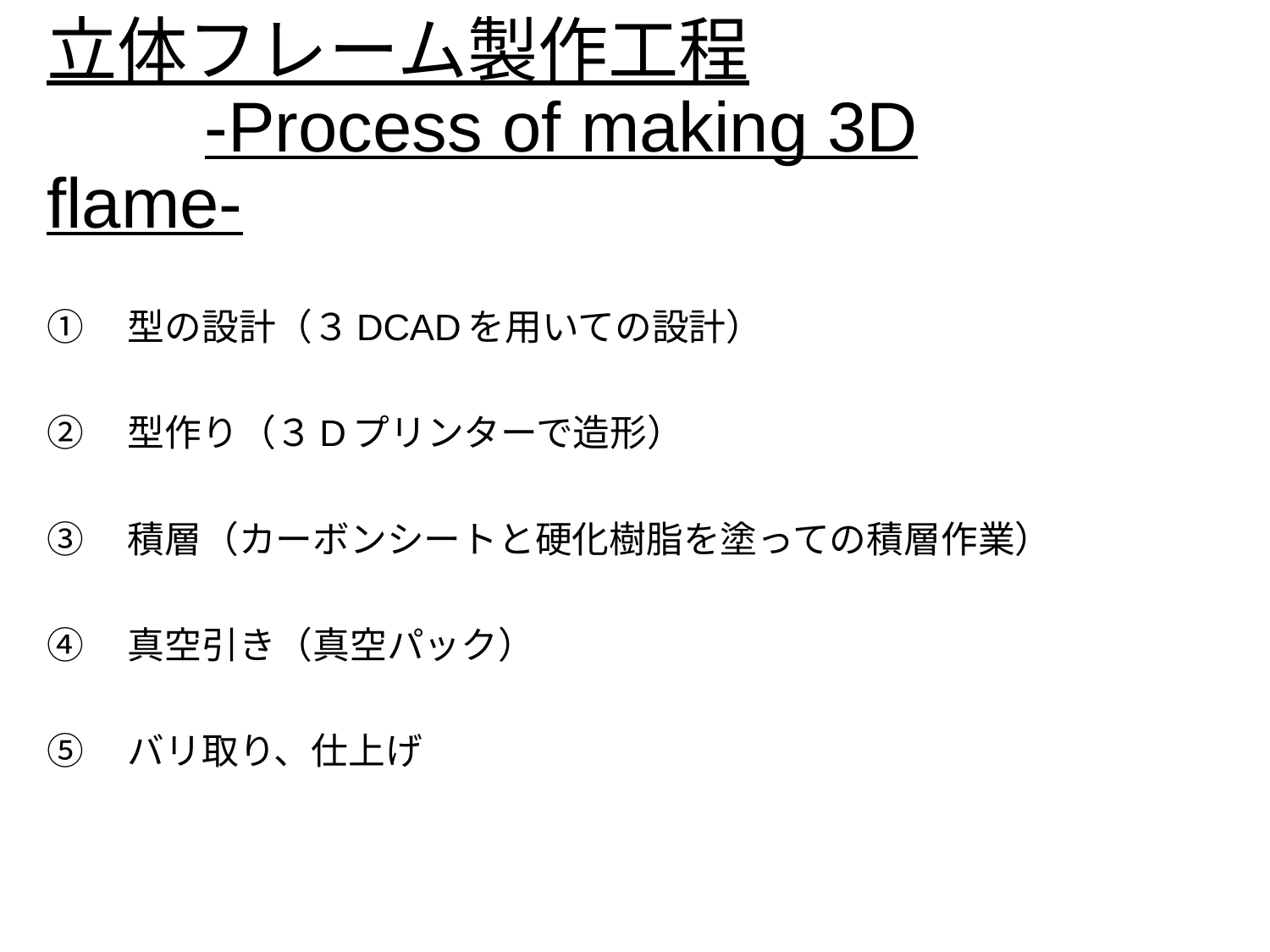

# 立体フレーム製作工程 　　-Process of making 3D flame-

①　型の設計（３DCADを用いての設計）

②　型作り（３Dプリンターで造形）

③　積層（カーボンシートと硬化樹脂を塗っての積層作業）

④　真空引き（真空パック）

⑤　バリ取り、仕上げ